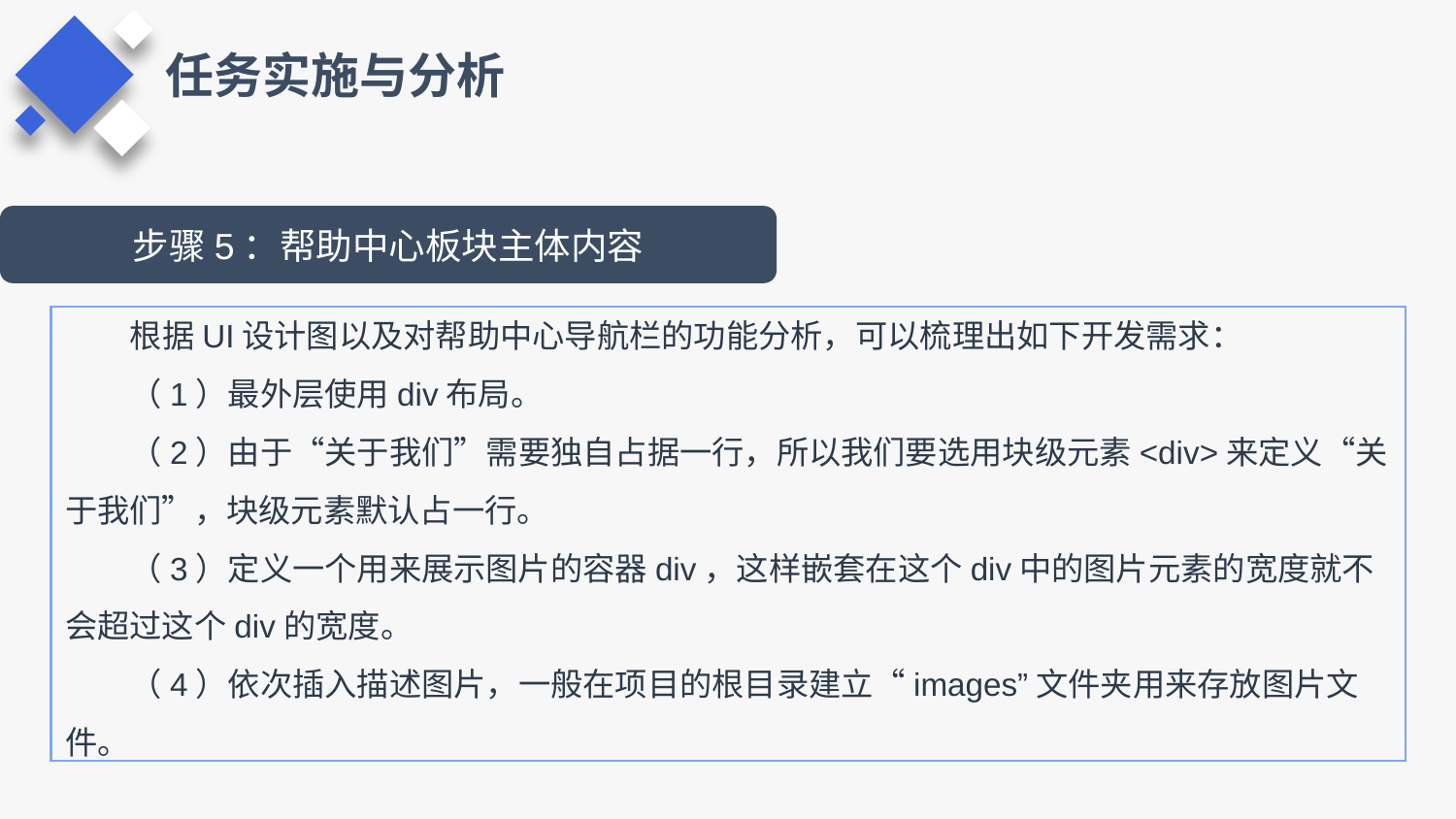

任务实施与分析

步骤5：帮助中心板块主体内容
根据UI设计图以及对帮助中心导航栏的功能分析，可以梳理出如下开发需求：
（1）最外层使用div布局。
（2）由于“关于我们”需要独自占据一行，所以我们要选用块级元素<div>来定义“关于我们”，块级元素默认占一行。
（3）定义一个用来展示图片的容器div，这样嵌套在这个div中的图片元素的宽度就不会超过这个div的宽度。
（4）依次插入描述图片，一般在项目的根目录建立“images”文件夹用来存放图片文件。